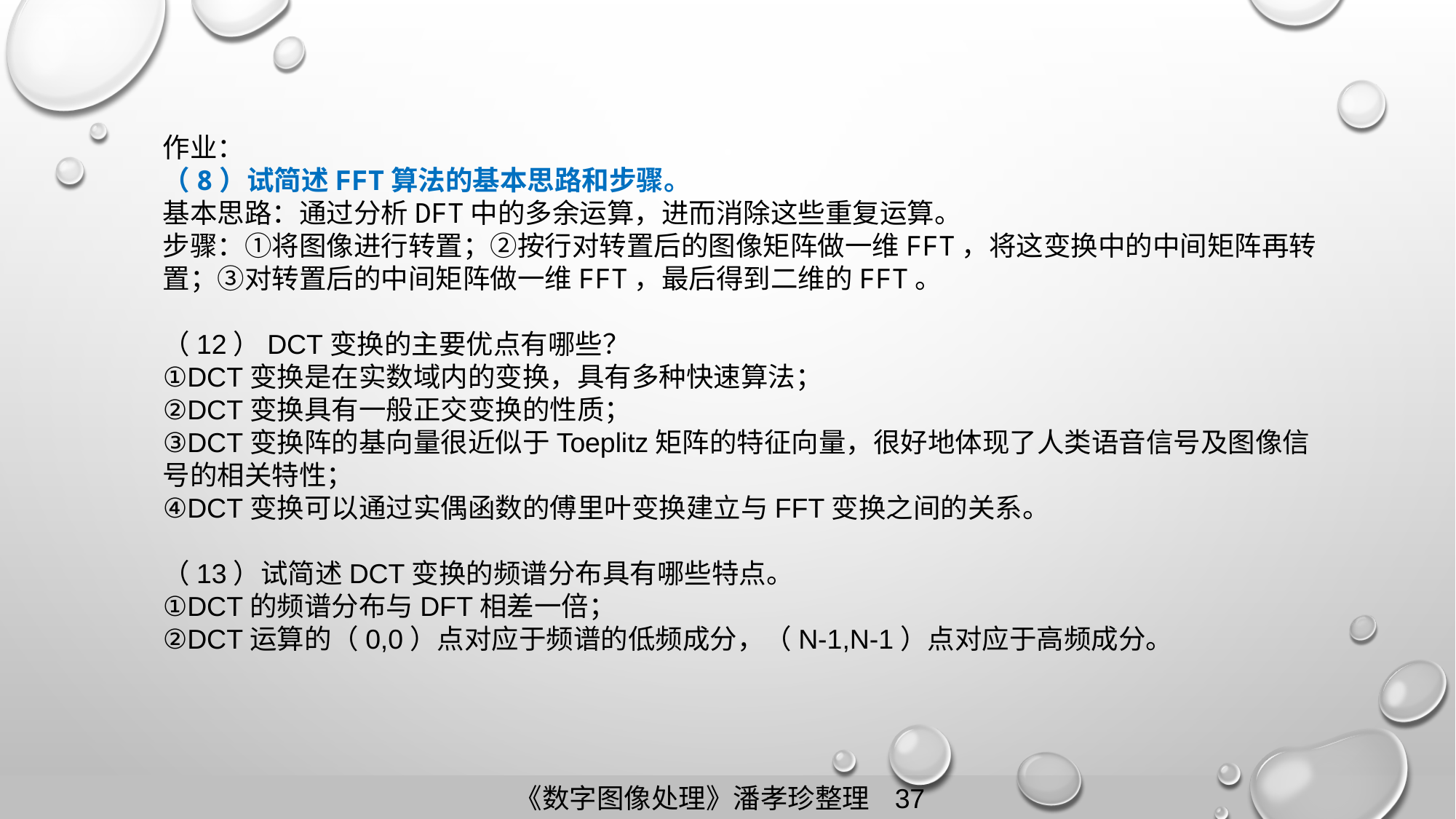

作业：
（8）试简述FFT算法的基本思路和步骤。
基本思路：通过分析DFT中的多余运算，进而消除这些重复运算。
步骤：①将图像进行转置；②按行对转置后的图像矩阵做一维FFT，将这变换中的中间矩阵再转置；③对转置后的中间矩阵做一维FFT，最后得到二维的FFT。

（12）DCT变换的主要优点有哪些？
①DCT变换是在实数域内的变换，具有多种快速算法；
②DCT变换具有一般正交变换的性质；
③DCT变换阵的基向量很近似于Toeplitz矩阵的特征向量，很好地体现了人类语音信号及图像信号的相关特性；
④DCT变换可以通过实偶函数的傅里叶变换建立与FFT变换之间的关系。

（13）试简述DCT变换的频谱分布具有哪些特点。
①DCT的频谱分布与DFT相差一倍；
②DCT运算的（0,0）点对应于频谱的低频成分，（N-1,N-1）点对应于高频成分。